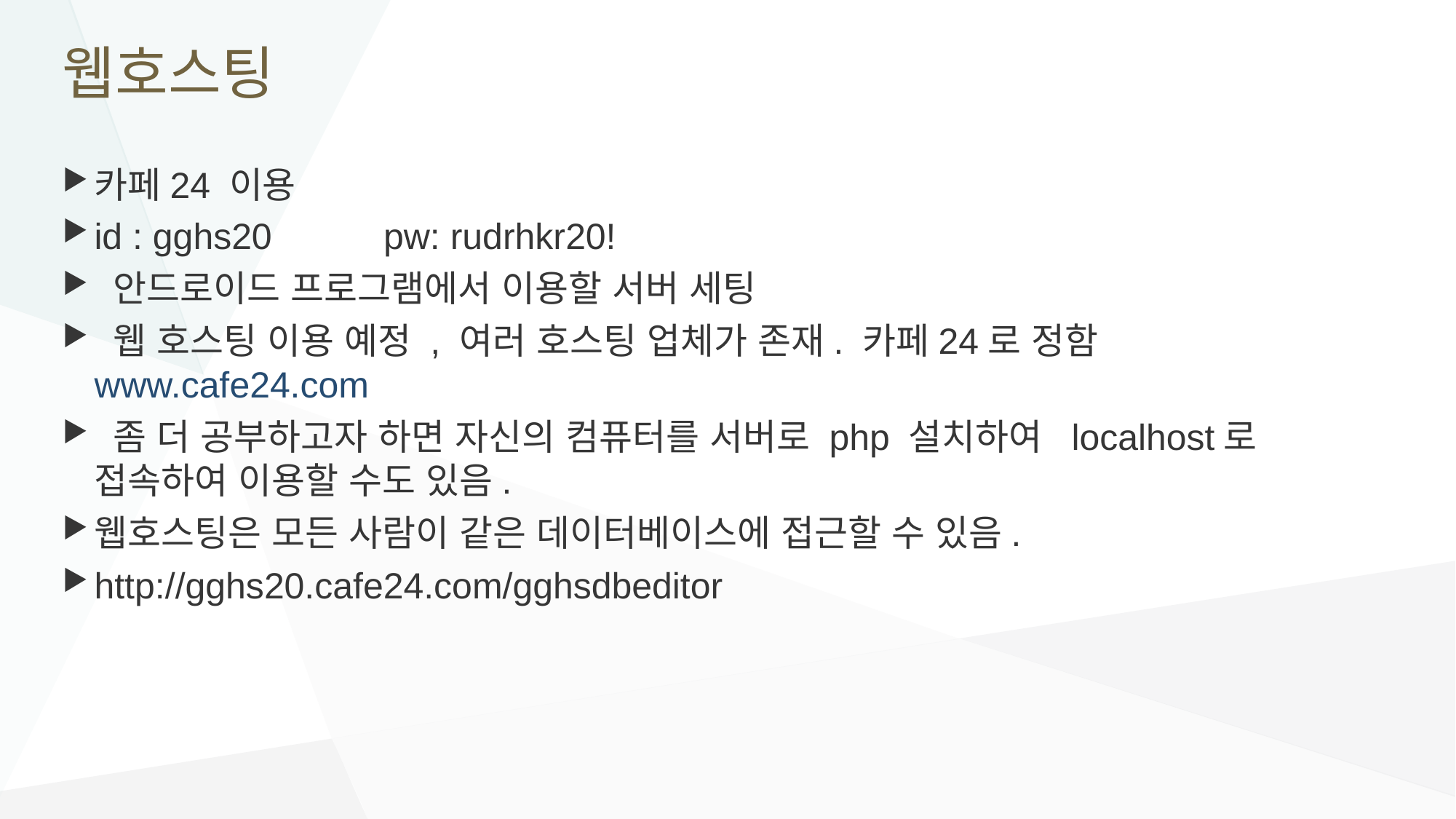

# 웹호스팅
카페24 이용
id : gghs20           pw: rudrhkr20!
 안드로이드 프로그램에서 이용할 서버 세팅
 웹 호스팅 이용 예정 , 여러 호스팅 업체가 존재. 카페24로 정함  www.cafe24.com
 좀 더 공부하고자 하면 자신의 컴퓨터를 서버로 php 설치하여  localhost로 접속하여 이용할 수도 있음.
웹호스팅은 모든 사람이 같은 데이터베이스에 접근할 수 있음.
http://gghs20.cafe24.com/gghsdbeditor